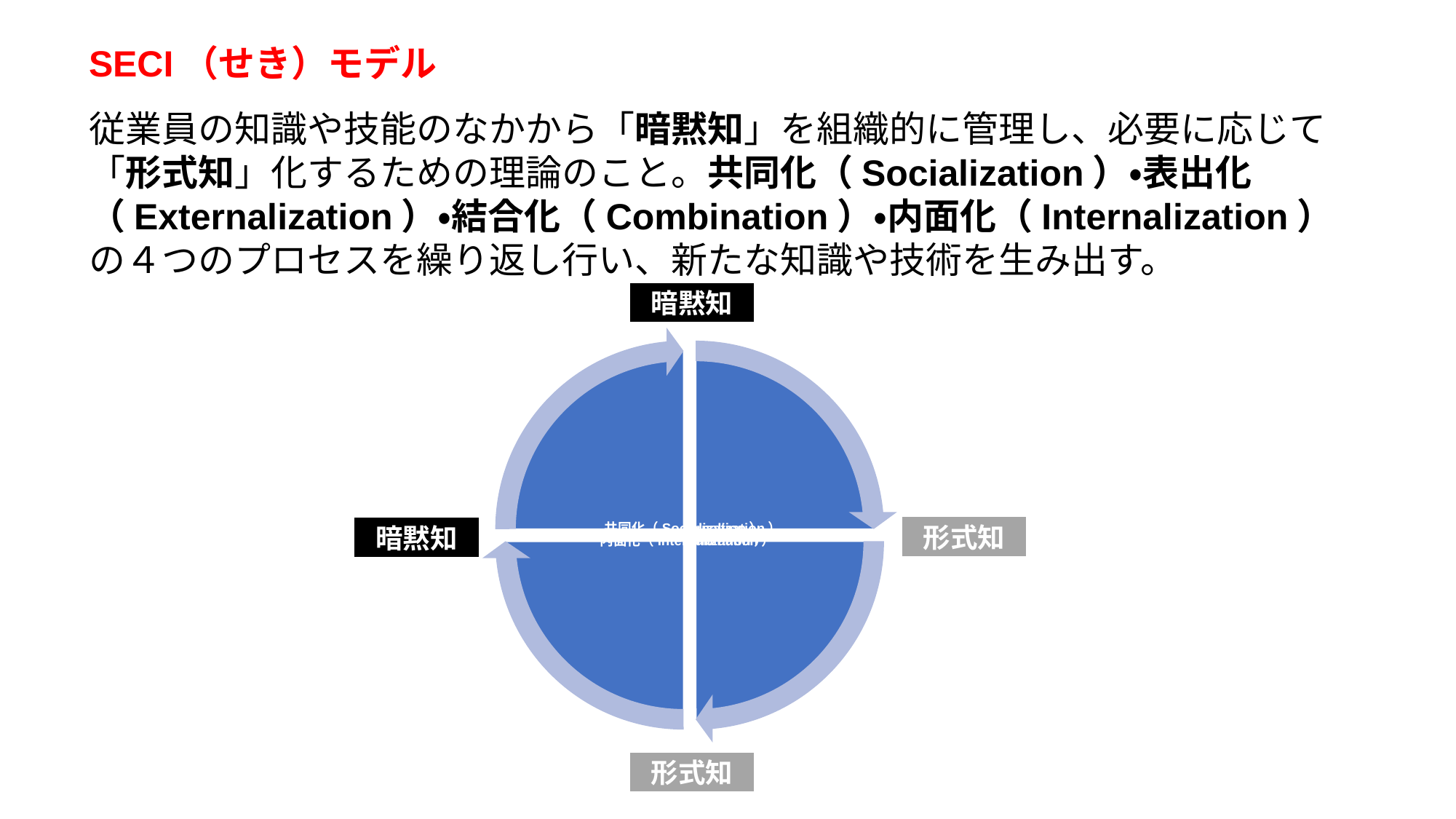

SECI（せき）モデル

従業員の知識や技能のなかから「暗黙知」を組織的に管理し、必要に応じて「形式知」化するための理論のこと。共同化（Socialization）・表出化（Externalization）・結合化（Combination）・内面化（Internalization）の４つのプロセスを繰り返し行い、新たな知識や技術を生み出す。

暗黙知
表出化（Externalization）
結合化（Combination）
内面化（Internalization）
共同化（Socialization）
形式知
暗黙知
形式知